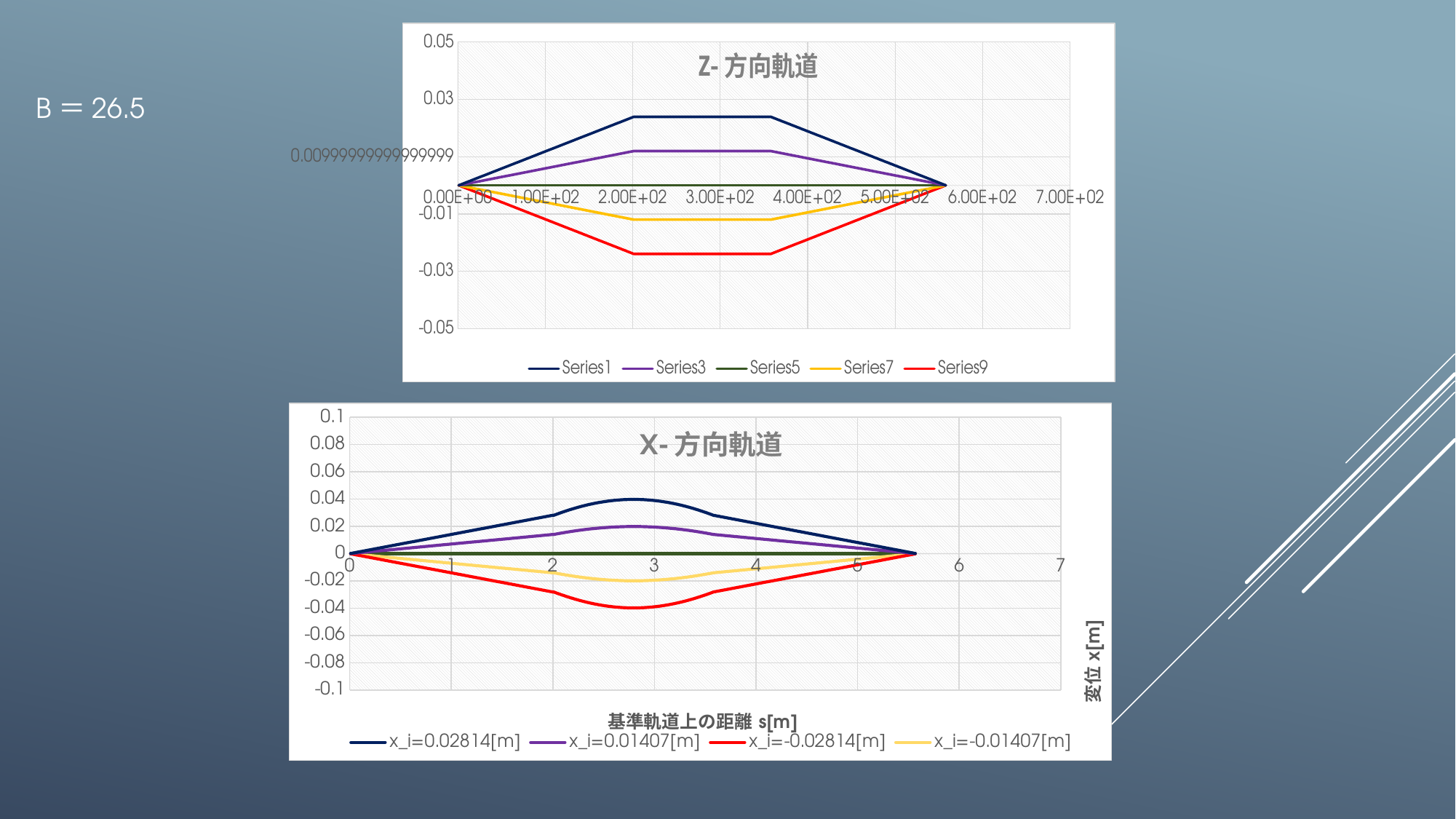

### Chart: Z-方向軌道

| Category |  |  |  |  |  |
|---|---|---|---|---|---|
Β＝26.5

### Chart: X-方向軌道

| Category | x_i=0.02814[m] | x_i=0.01407[m] | x_i=-0.02814[m] | x_i=-0.01407[m] | x_i=0[m] |
|---|---|---|---|---|---|